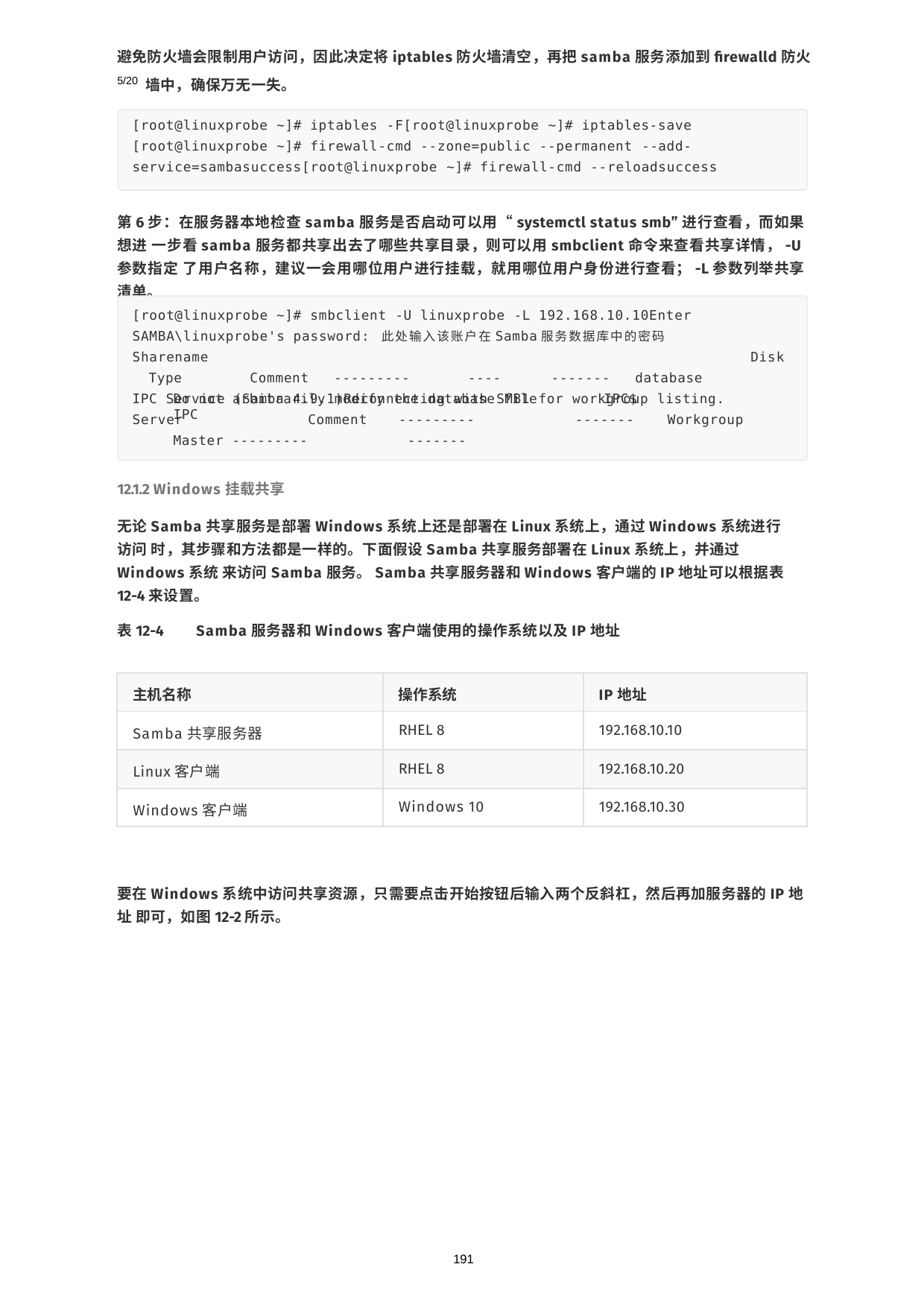

避免防火墙会限制用户访问，因此决定将iptables防火墙清空，再把samba服务添加到firewalld防火5/20 墙中，确保万无一失。

[root@linuxprobe ~]# iptables -F[root@linuxprobe ~]# iptables-save  [root@linuxprobe ~]# firewall-cmd --zone=public --permanent --add-  service=sambasuccess[root@linuxprobe ~]# firewall-cmd --reloadsuccess

第6步：在服务器本地检查samba服务是否启动可以用“systemctl status smb”进行查看，而如果想进 一步看samba服务都共享出去了哪些共享目录，则可以用smbclient命令来查看共享详情，-U参数指定 了用户名称，建议一会用哪位用户进行挂载，就用哪位用户身份进行查看；-L参数列举共享清单。

[root@linuxprobe ~]# smbclient -U linuxprobe -L 192.168.10.10Enter  SAMBA\linuxprobe's password: 此处输入该账户在Samba服务数据库中的密码	Sharename
Type	Comment	---------	----	-------	database
Do not arbitrarily modify the database file	IPC$	IPC
Disk
IPC Service (Samba 4.9.1)Reconnecting with SMB1 for workgroup listing.
Server	Comment
Master ---------
---------	-------	Workgroup
-------
12.1.2 Windows挂载共享
无论Samba共享服务是部署Windows系统上还是部署在Linux系统上，通过Windows系统进行访问 时，其步骤和方法都是一样的。下面假设Samba共享服务部署在Linux系统上，并通过Windows系统 来访问Samba服务。Samba共享服务器和Windows客户端的IP地址可以根据表12-4来设置。
表12-4	Samba服务器和Windows客户端使用的操作系统以及IP地址
| 主机名称 | 操作系统 | IP地址 |
| --- | --- | --- |
| Samba共享服务器 | RHEL 8 | 192.168.10.10 |
| Linux客户端 | RHEL 8 | 192.168.10.20 |
| Windows客户端 | Windows 10 | 192.168.10.30 |
要在Windows系统中访问共享资源，只需要点击开始按钮后输入两个反斜杠，然后再加服务器的IP地址 即可，如图12-2所示。
191